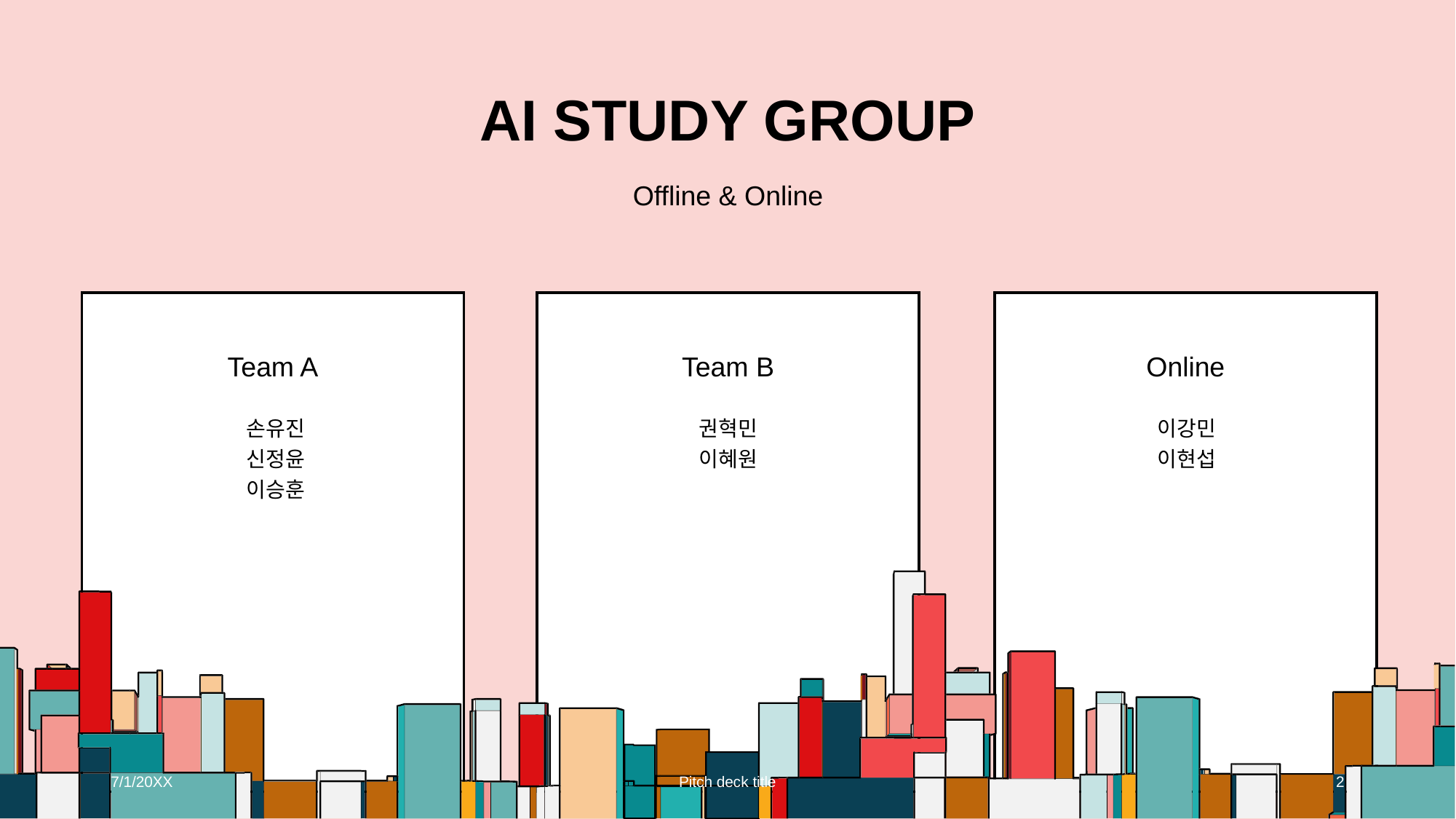

# Ai study group
Offline & Online
Team B
Online
Team A
손유진
신정윤
이승훈

권혁민
이혜원

이강민
이현섭

7/1/20XX
Pitch deck title
2